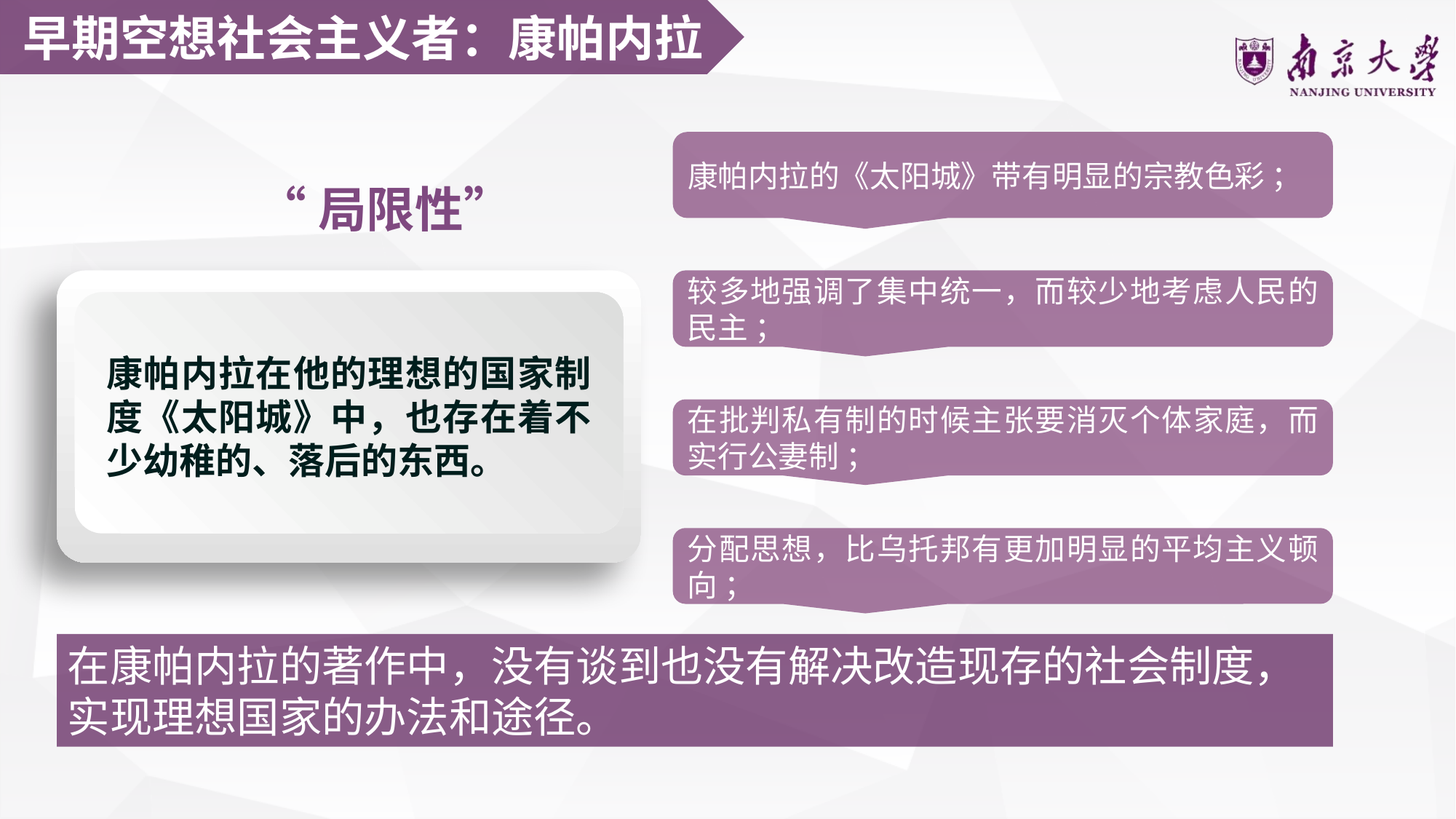

早期空想社会主义者：康帕内拉
康帕内拉的《太阳城》带有明显的宗教色彩 ；
“局限性”

较多地强调了集中统一，而较少地考虑人民的民主 ；
康帕内拉在他的理想的国家制度《太阳城》中，也存在着不少幼稚的、落后的东西。
在批判私有制的时候主张要消灭个体家庭，而实行公妻制 ；
分配思想，比乌托邦有更加明显的平均主义顿向 ；
在康帕内拉的著作中，没有谈到也没有解决改造现存的社会制度，实现理想国家的办法和途径。